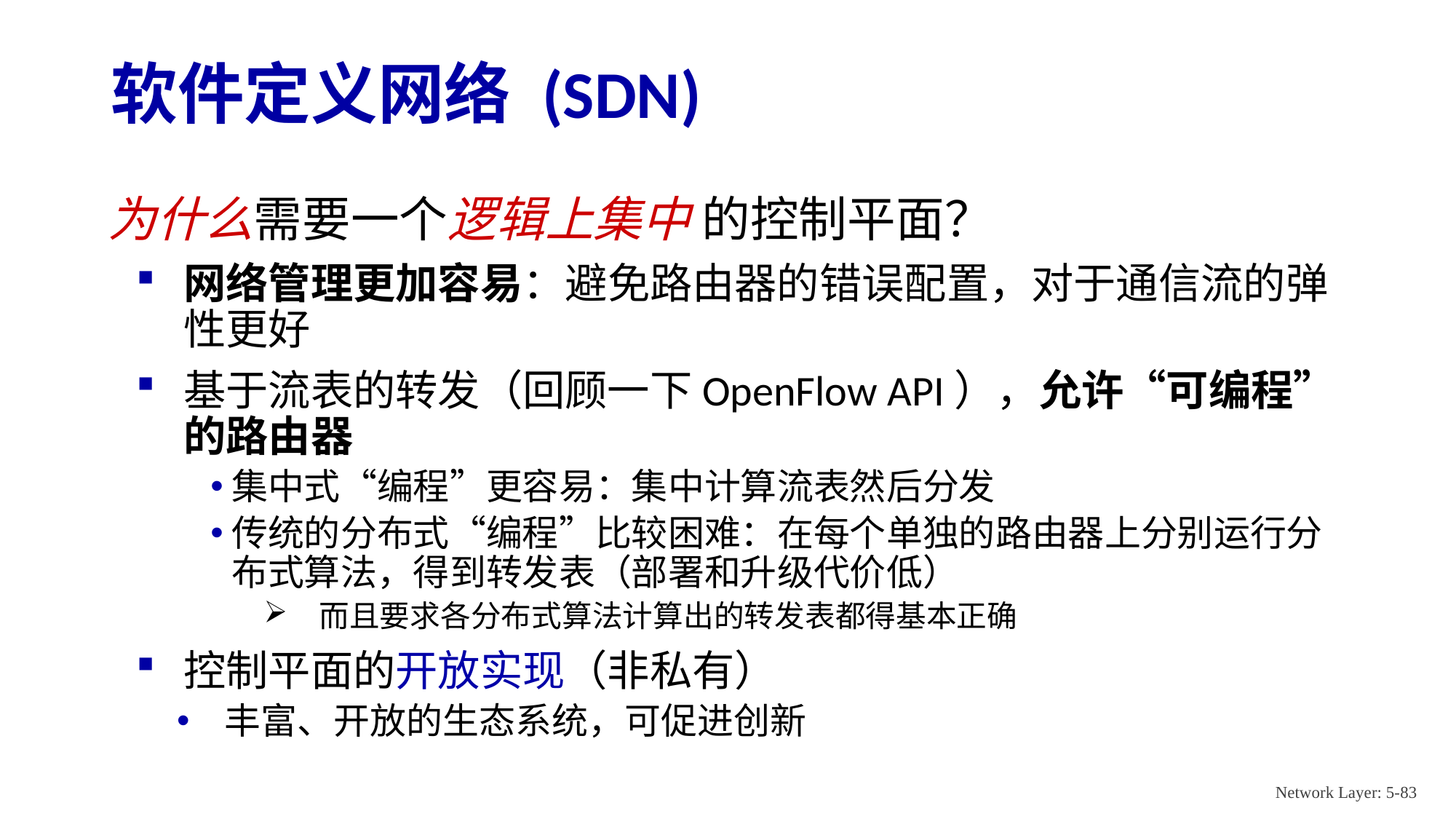

# 软件定义网络 (SDN)
为什么需要一个逻辑上集中 的控制平面？
网络管理更加容易：避免路由器的错误配置，对于通信流的弹性更好
基于流表的转发（回顾一下OpenFlow API），允许“可编程”的路由器
集中式“编程”更容易：集中计算流表然后分发
传统的分布式“编程”比较困难：在每个单独的路由器上分别运行分布式算法，得到转发表（部署和升级代价低）
 而且要求各分布式算法计算出的转发表都得基本正确
控制平面的开放实现（非私有）
丰富、开放的生态系统，可促进创新

Network Layer: 5-83